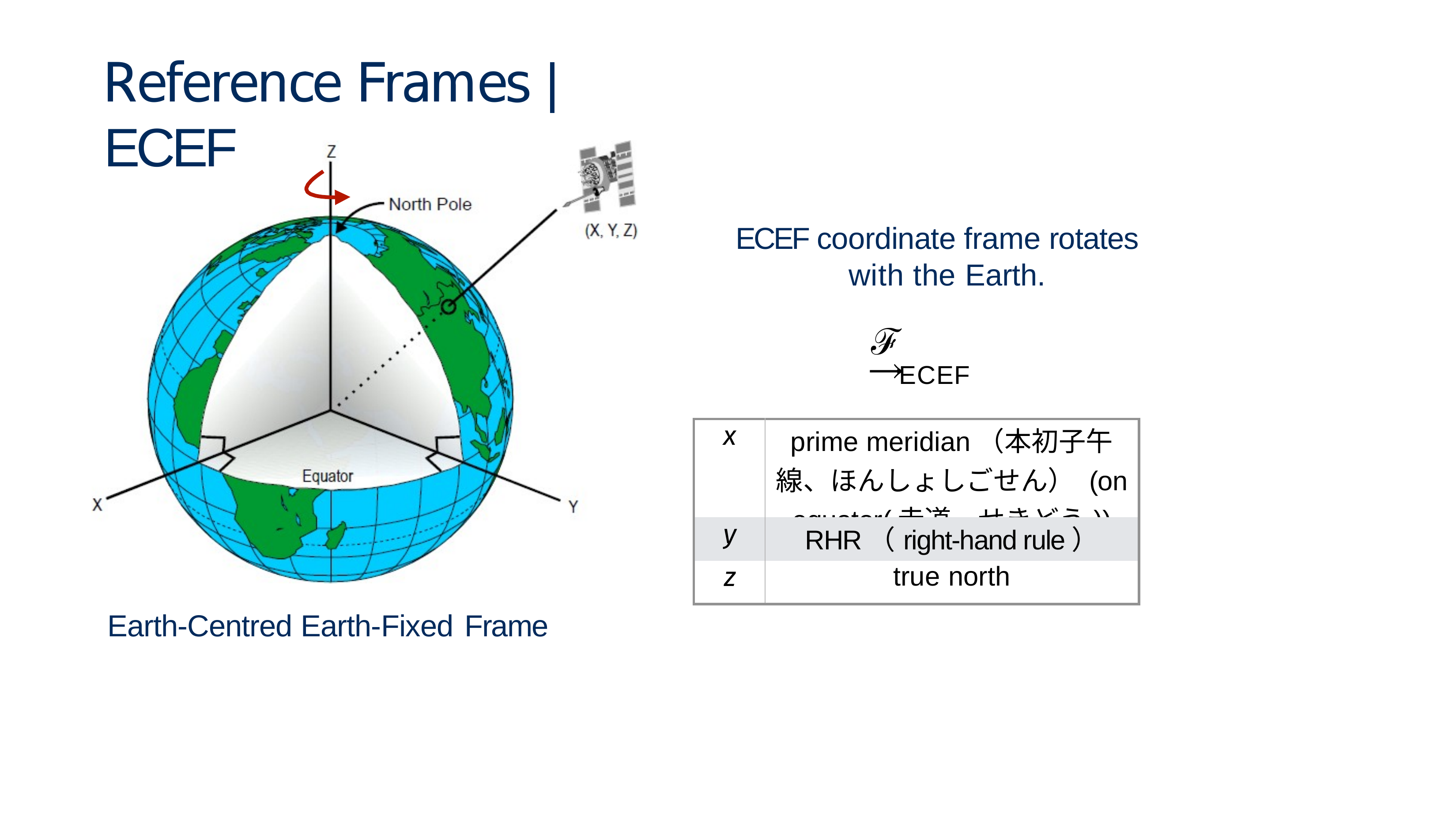

# Reference Frames | ECEF

ECEF coordinate frame rotates  with the Earth.
ℱ
ECEF

| x | prime meridian（本初子午線、ほんしょしごせん） (on equator(赤道、せきどう)) |
| --- | --- |
| y | RHR（right-hand rule） |
| z | true north |
Earth-Centred Earth-Fixed Frame